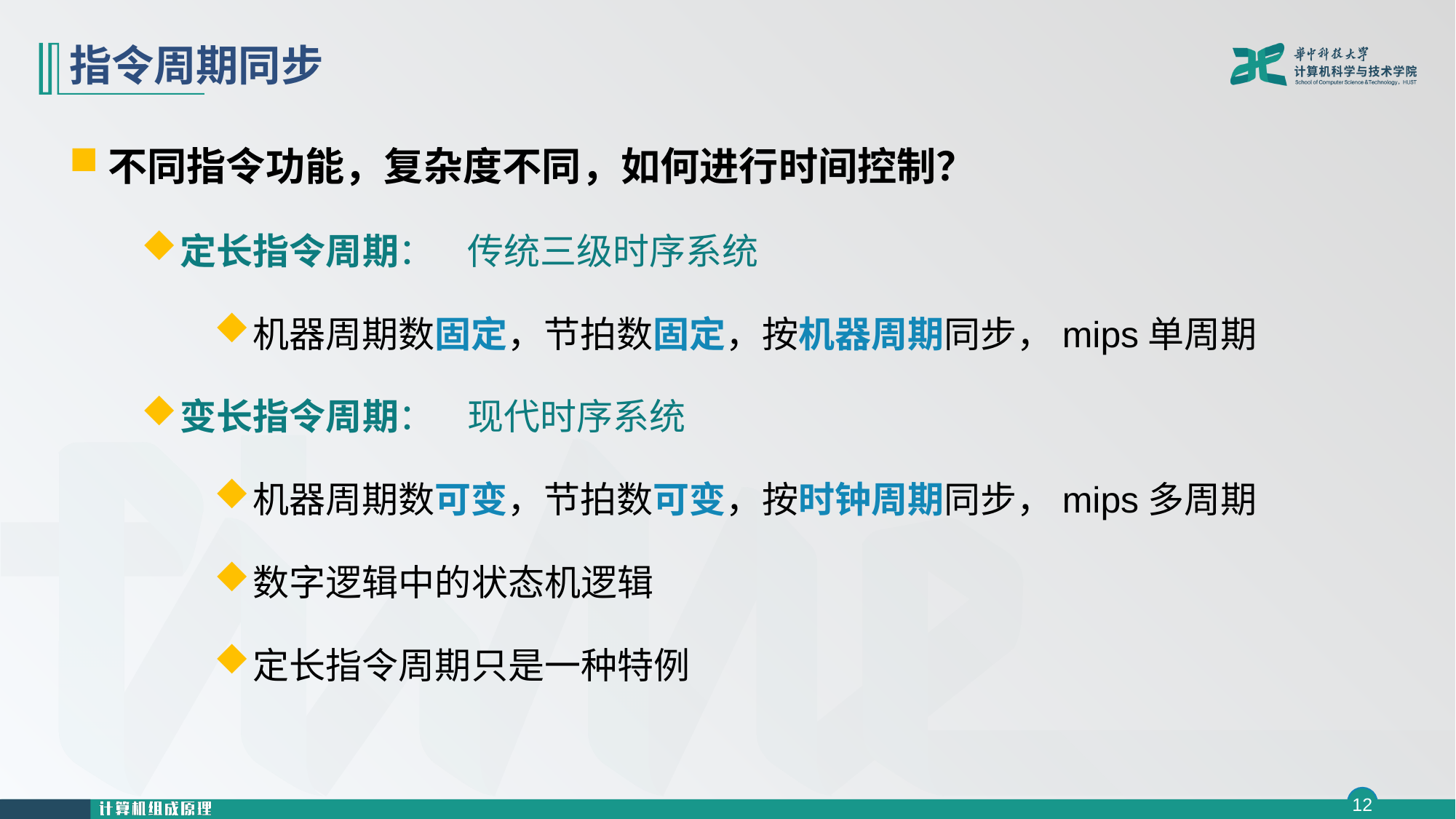

# 指令周期同步
不同指令功能，复杂度不同，如何进行时间控制？
定长指令周期：    传统三级时序系统
机器周期数固定，节拍数固定，按机器周期同步，mips单周期
变长指令周期：    现代时序系统
机器周期数可变，节拍数可变，按时钟周期同步，mips多周期
数字逻辑中的状态机逻辑
定长指令周期只是一种特例